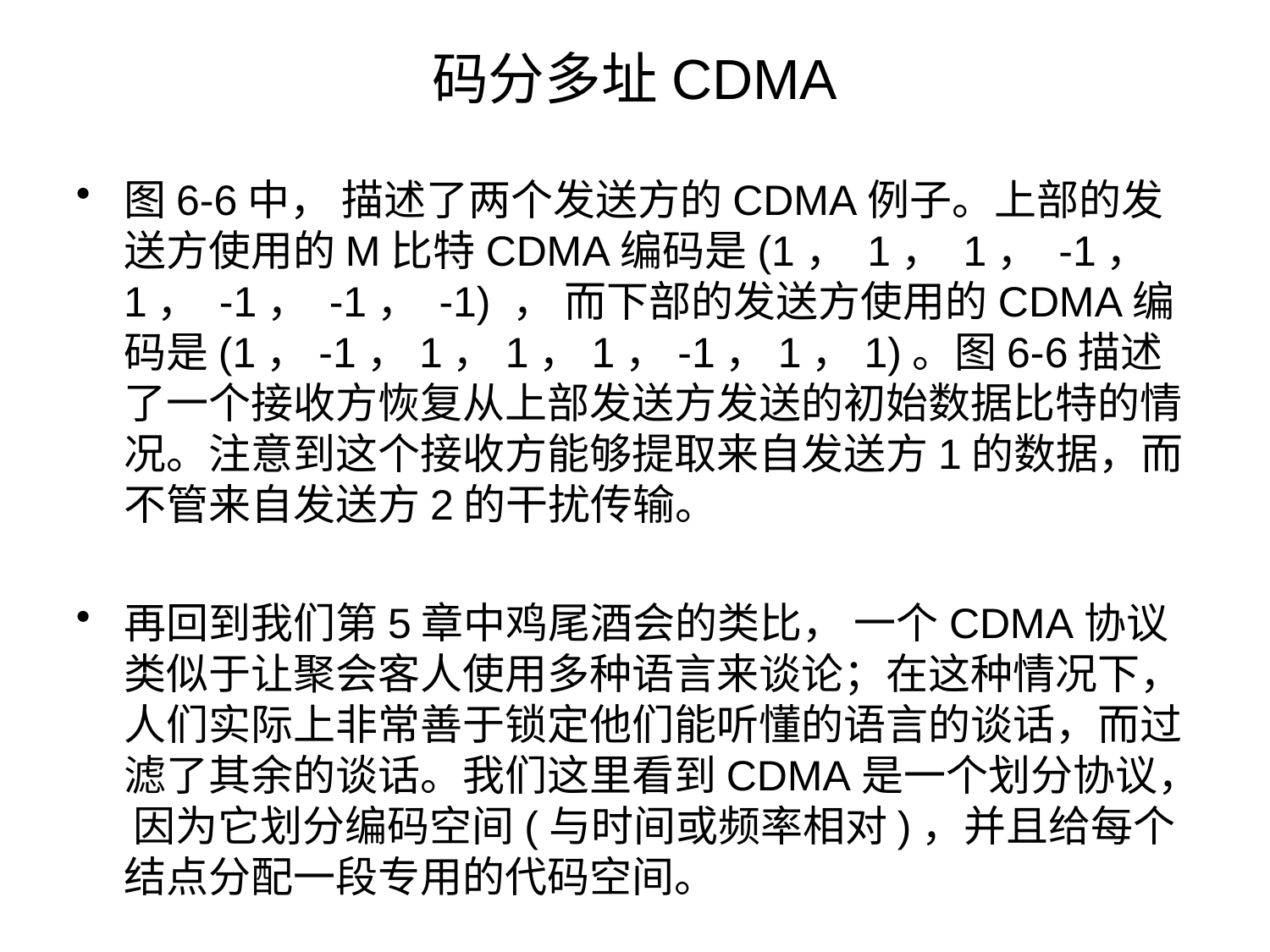

# 码分多址CDMA
图6-6中， 描述了两个发送方的CDMA例子。上部的发送方使用的M比特CDMA编码是(1， 1， 1， -1， 1， -1， -1， -1) ， 而下部的发送方使用的CDMA编码是(1，-1，1，1，1，-1，1，1)。图6-6描述了一个接收方恢复从上部发送方发送的初始数据比特的情况。注意到这个接收方能够提取来自发送方1的数据，而不管来自发送方2的干扰传输。

再回到我们第5章中鸡尾酒会的类比， 一个CDMA协议类似于让聚会客人使用多种语言来谈论；在这种情况下，人们实际上非常善于锁定他们能听懂的语言的谈话，而过滤了其余的谈话。我们这里看到CDMA是一个划分协议， 因为它划分编码空间(与时间或频率相对)，并且给每个结点分配一段专用的代码空间。